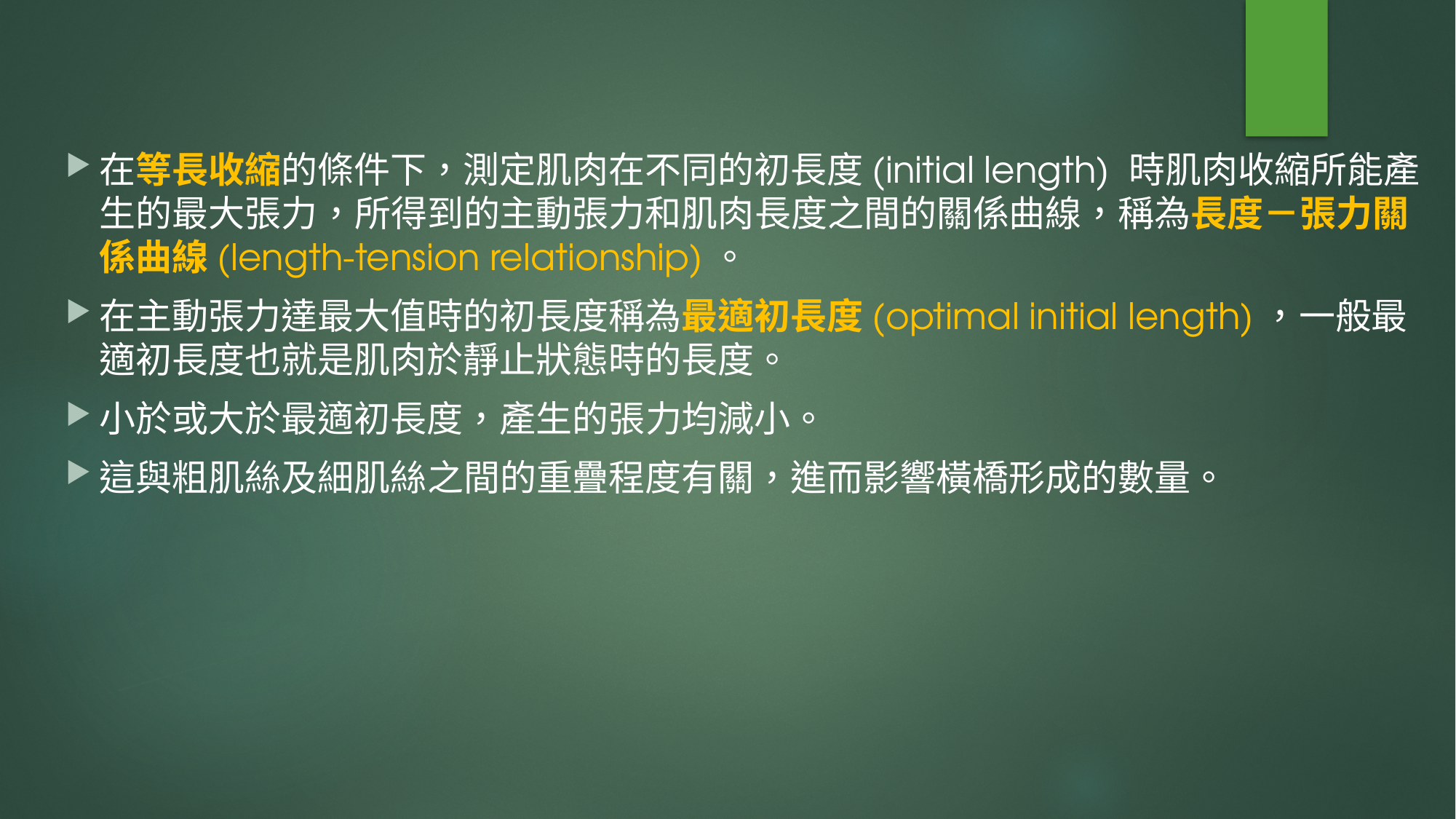

在等長收縮的條件下，測定肌肉在不同的初長度(initial length) 時肌肉收縮所能產生的最大張力，所得到的主動張力和肌肉長度之間的關係曲線，稱為長度－張力關係曲線(length-tension relationship)。
在主動張力達最大值時的初長度稱為最適初長度(optimal initial length)，一般最適初長度也就是肌肉於靜止狀態時的長度。
小於或大於最適初長度，產生的張力均減小。
這與粗肌絲及細肌絲之間的重疊程度有關，進而影響橫橋形成的數量。